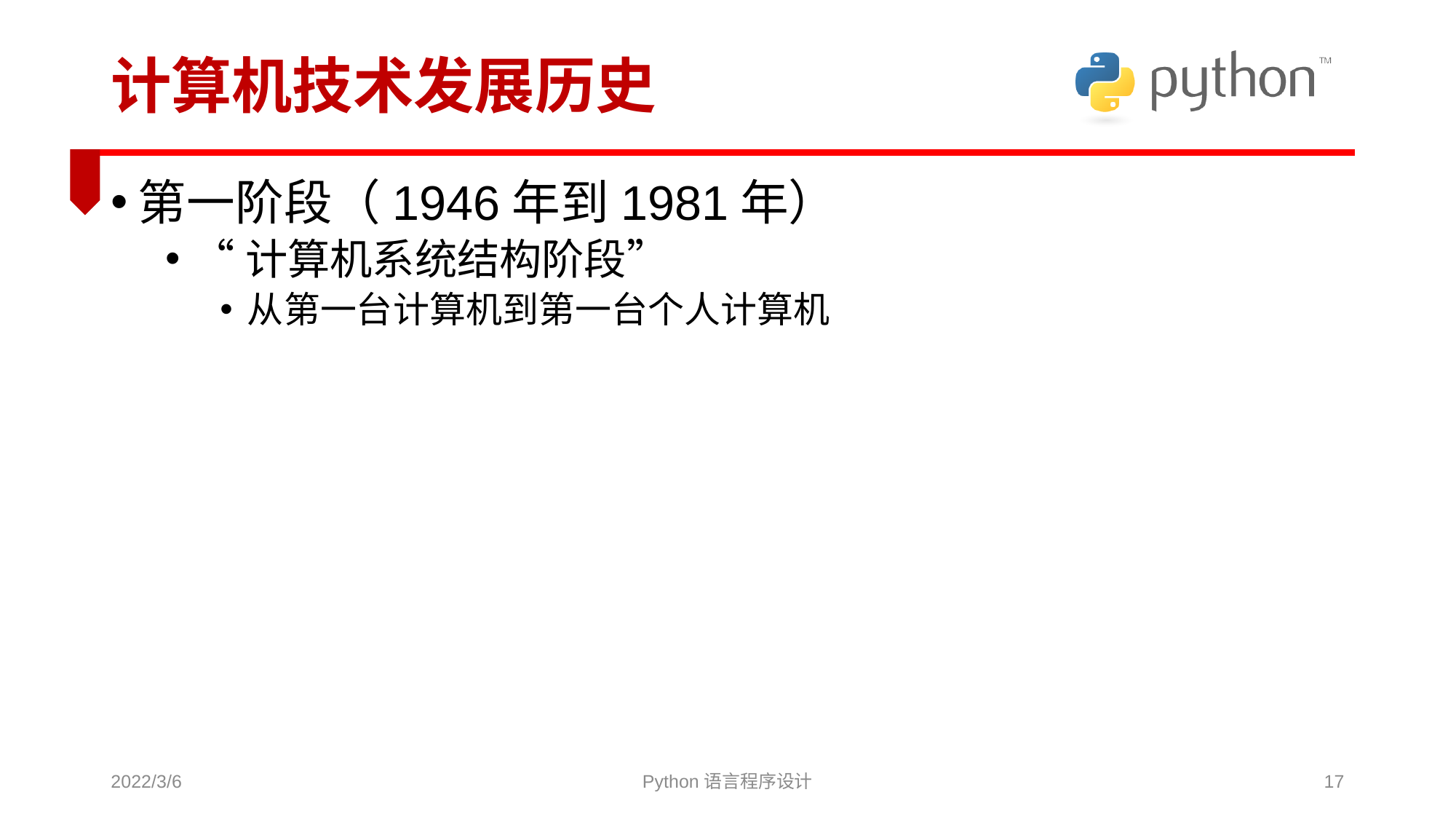

# 计算机技术发展历史
第一阶段（1946年到1981年）
“计算机系统结构阶段”
从第一台计算机到第一台个人计算机
2022/3/6
Python语言程序设计
17